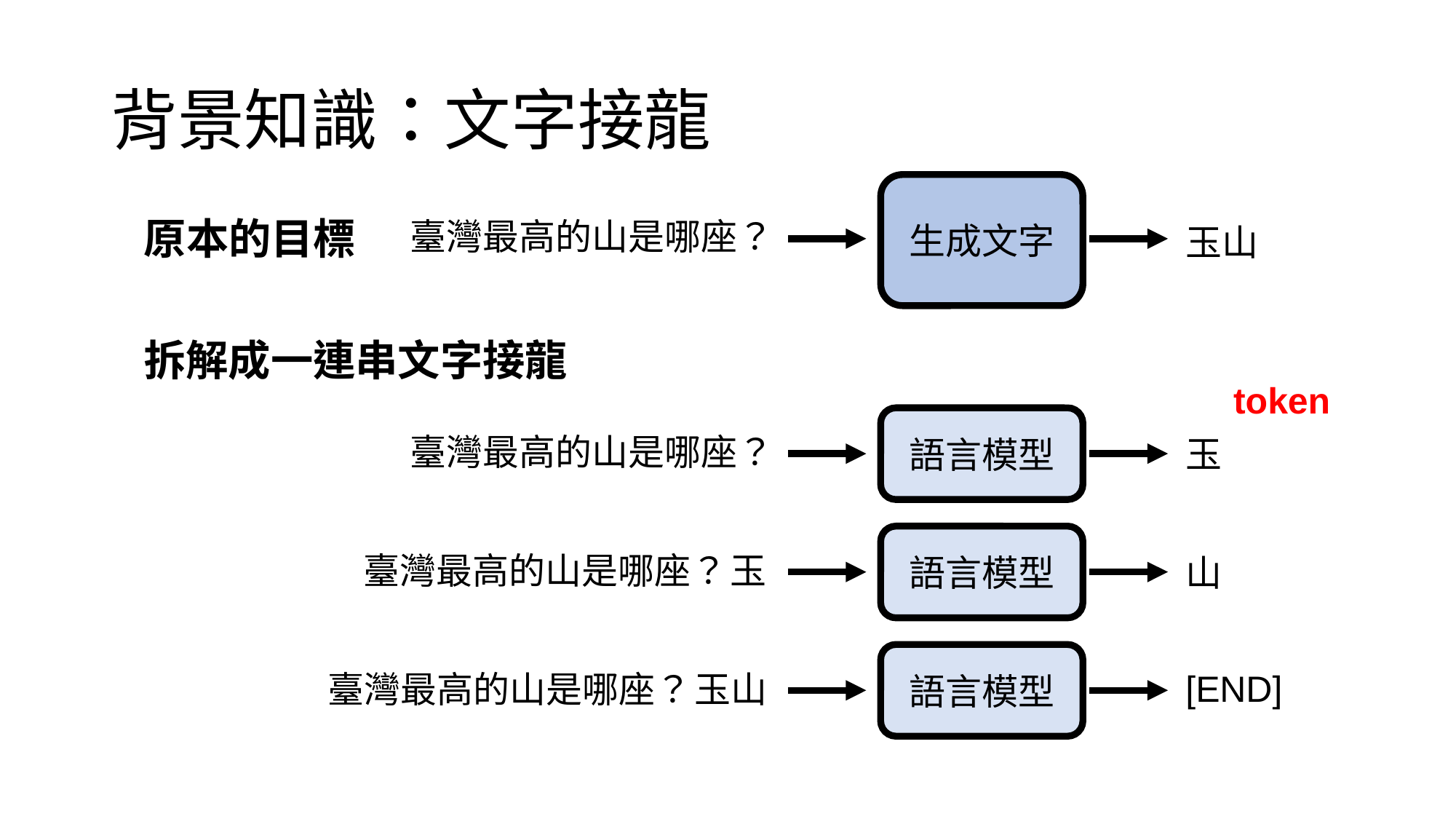

# 背景知識：文字接龍
生成文字
原本的目標
臺灣最高的山是哪座？
玉山
拆解成一連串文字接龍
token
語言模型
臺灣最高的山是哪座？
玉
語言模型
臺灣最高的山是哪座？
玉
山
語言模型
[END]
臺灣最高的山是哪座？
玉山